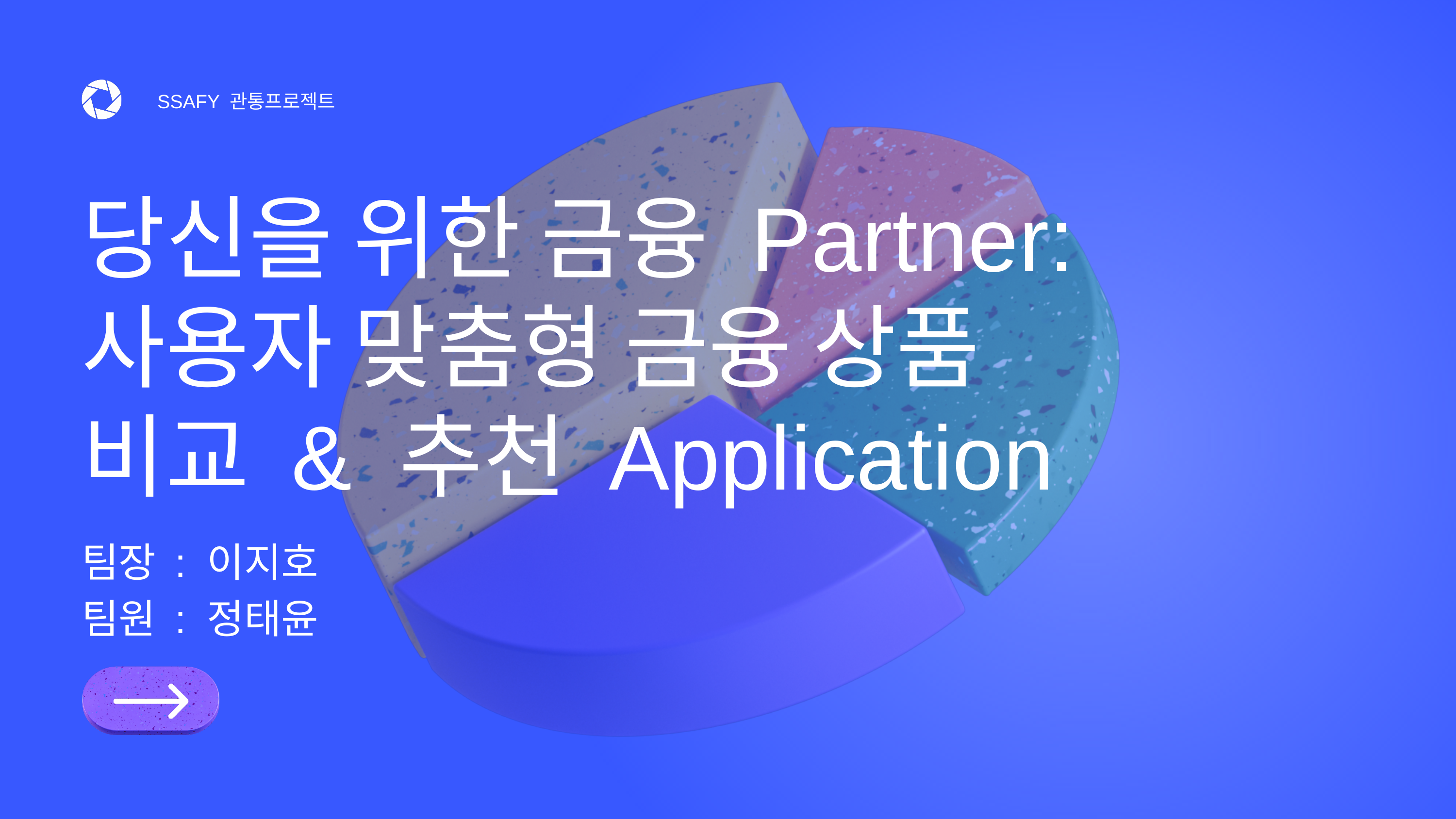

SSAFY 관통프로젝트

당신을 위한 금융 Partner:
사용자 맞춤형 금융 상품
비교 & 추천 Application
팀장 : 이지호
팀원 : 정태윤